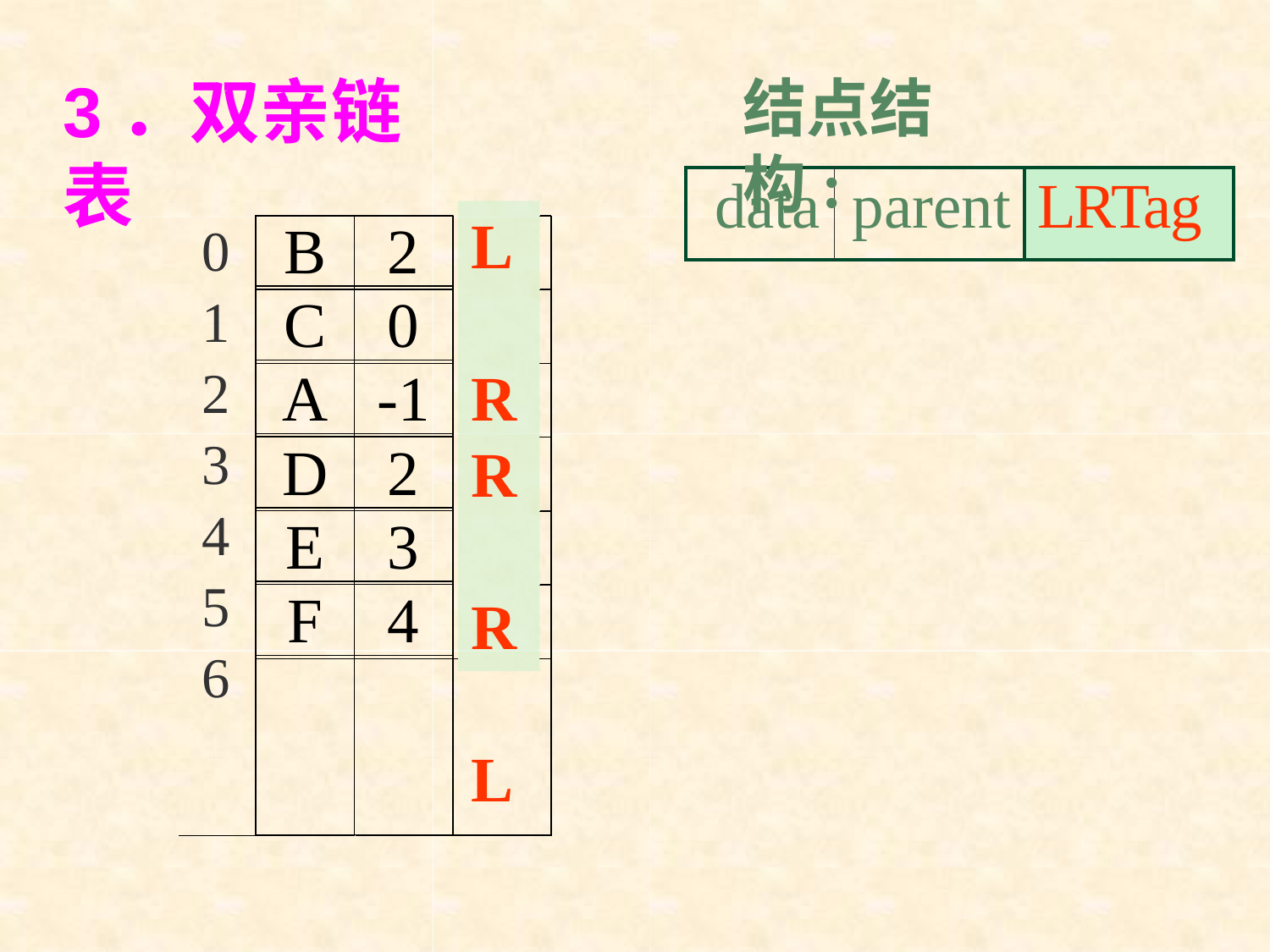

# 3．双亲链表
结点结构:
| data | parent | LRTag |
| --- | --- | --- |

L  R
0
1
2
3
4
5
6

B
2

C
0

A
-1

R  R  L

D
2

E
3

F
4